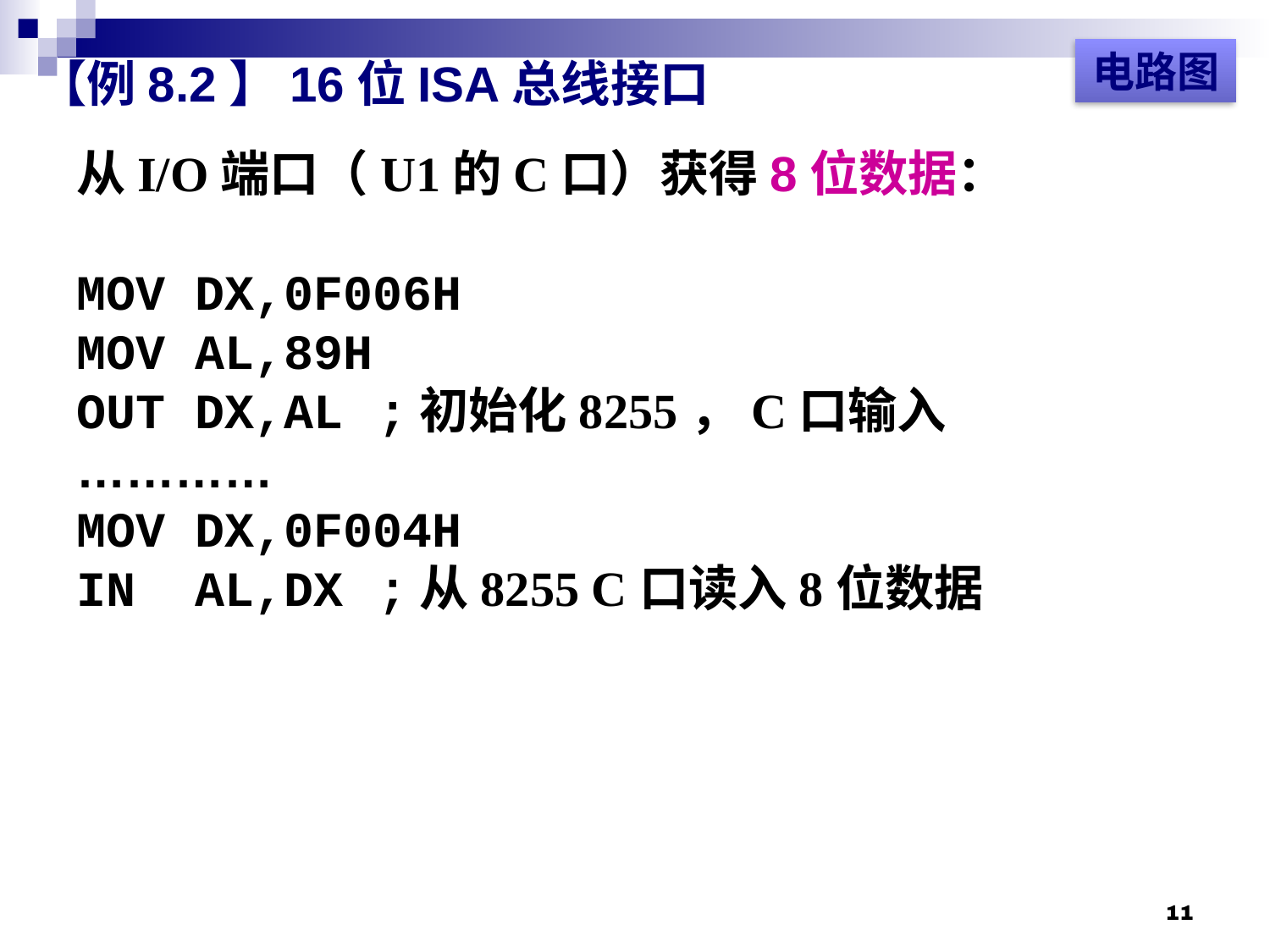

电路图
# 【例8.2】16位ISA总线接口
从I/O端口（U1的C口）获得8位数据：

MOV DX,0F006H
MOV AL,89H
OUT DX,AL	;初始化8255，C口输入
…………
MOV DX,0F004H
IN  AL,DX	;从8255 C口读入8位数据
11